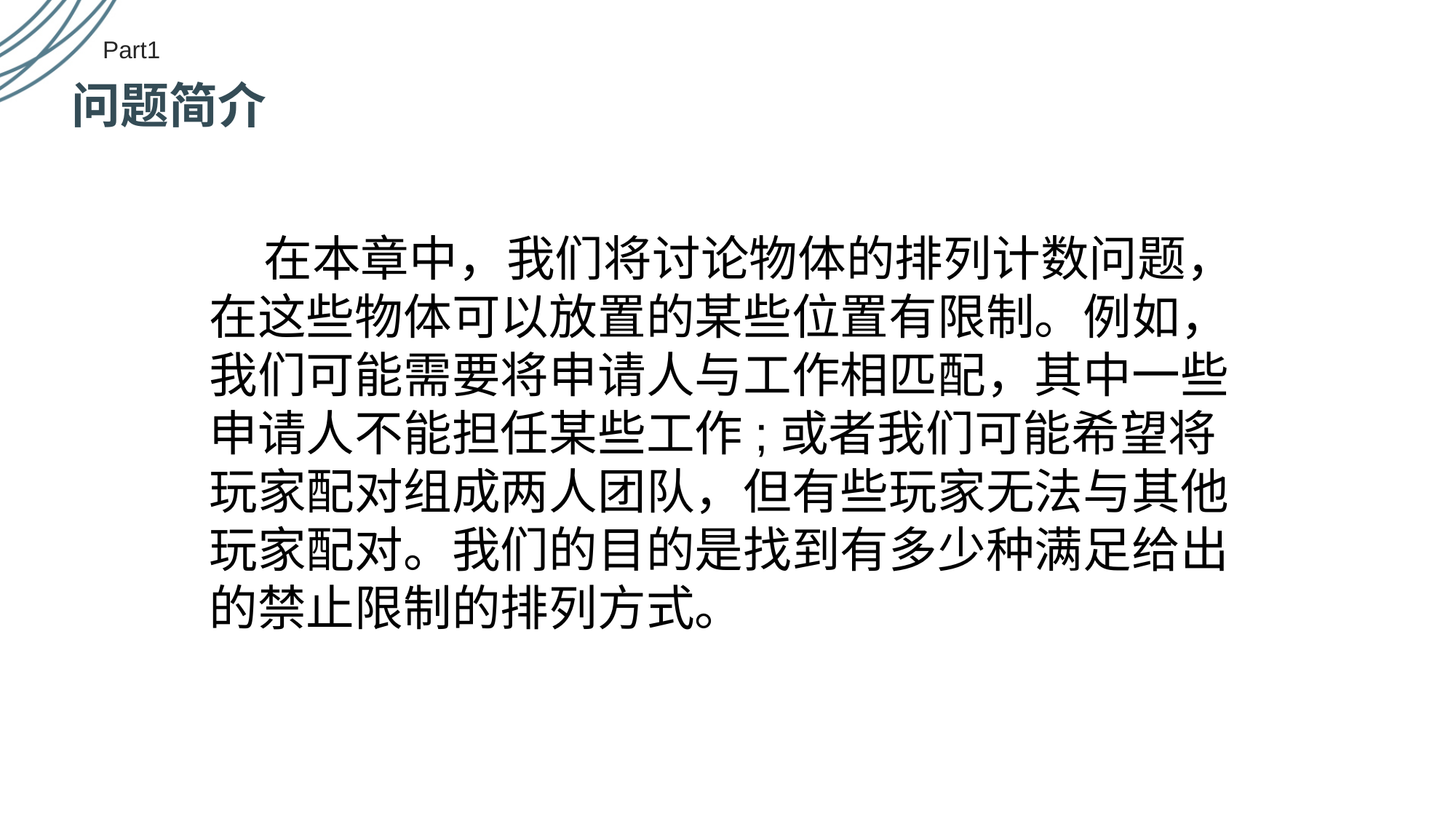

Part1
问题简介
在本章中，我们将讨论物体的排列计数问题，在这些物体可以放置的某些位置有限制。例如，我们可能需要将申请人与工作相匹配，其中一些申请人不能担任某些工作;或者我们可能希望将玩家配对组成两人团队，但有些玩家无法与其他玩家配对。我们的目的是找到有多少种满足给出的禁止限制的排列方式。